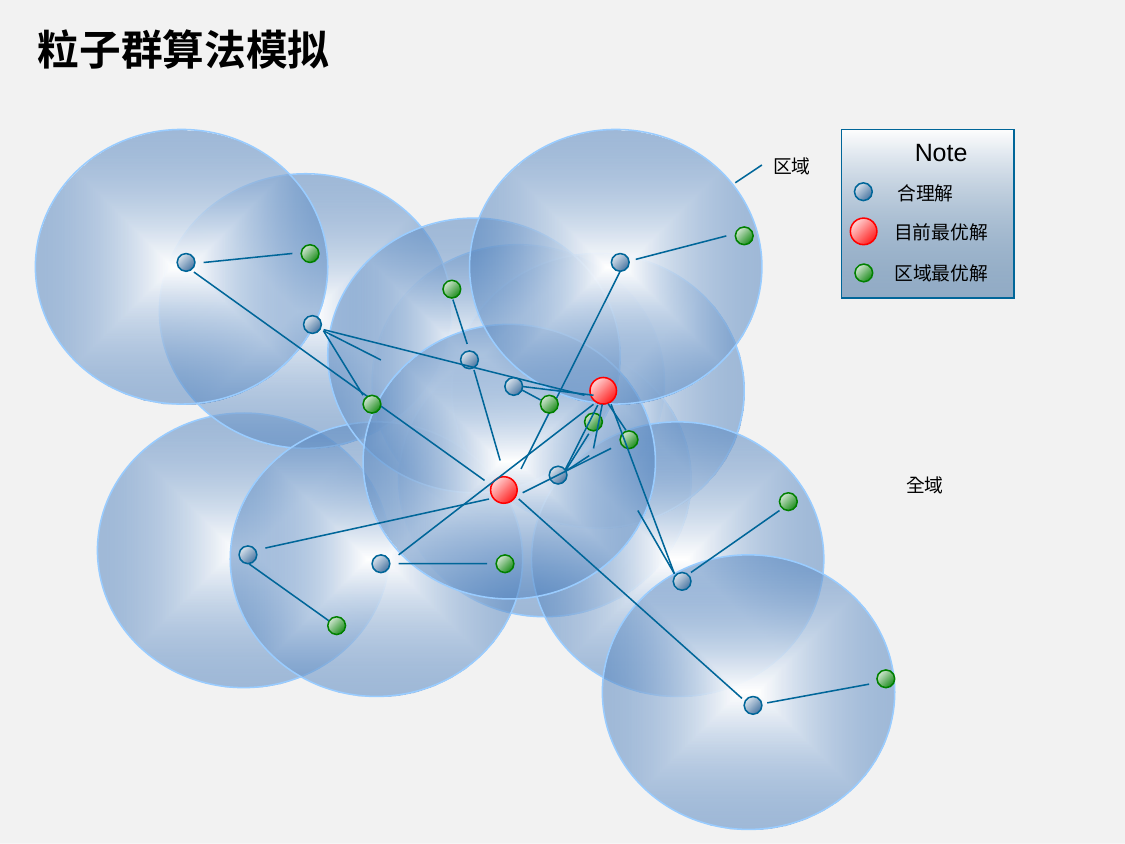

粒子群算法模拟

Note
区域

合理解

目前最优解

区域最优解

全域